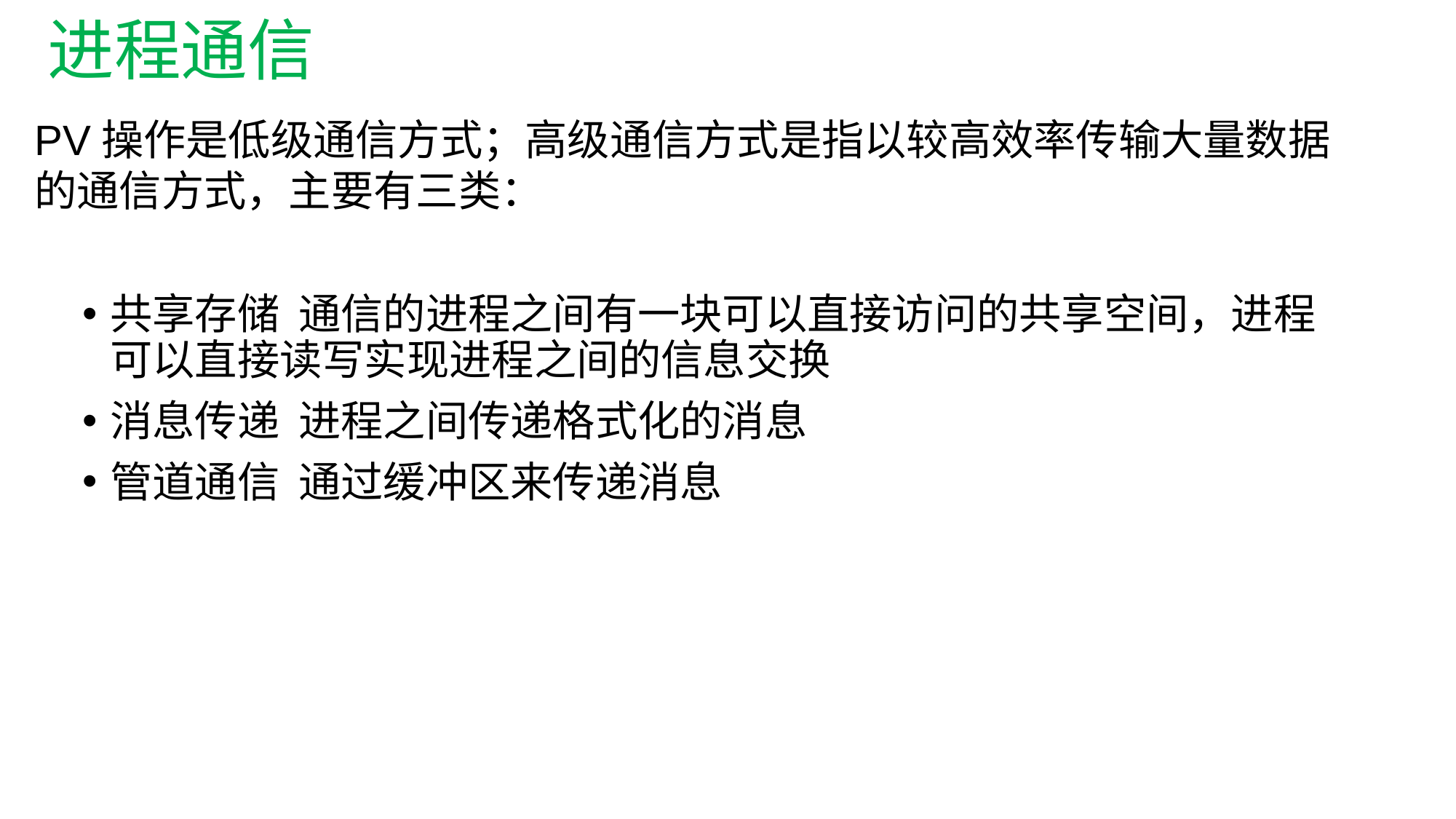

# 进程通信
PV操作是低级通信方式；高级通信方式是指以较高效率传输大量数据
的通信方式，主要有三类：
共享存储  通信的进程之间有一块可以直接访问的共享空间，进程可以直接读写实现进程之间的信息交换
消息传递  进程之间传递格式化的消息
管道通信  通过缓冲区来传递消息